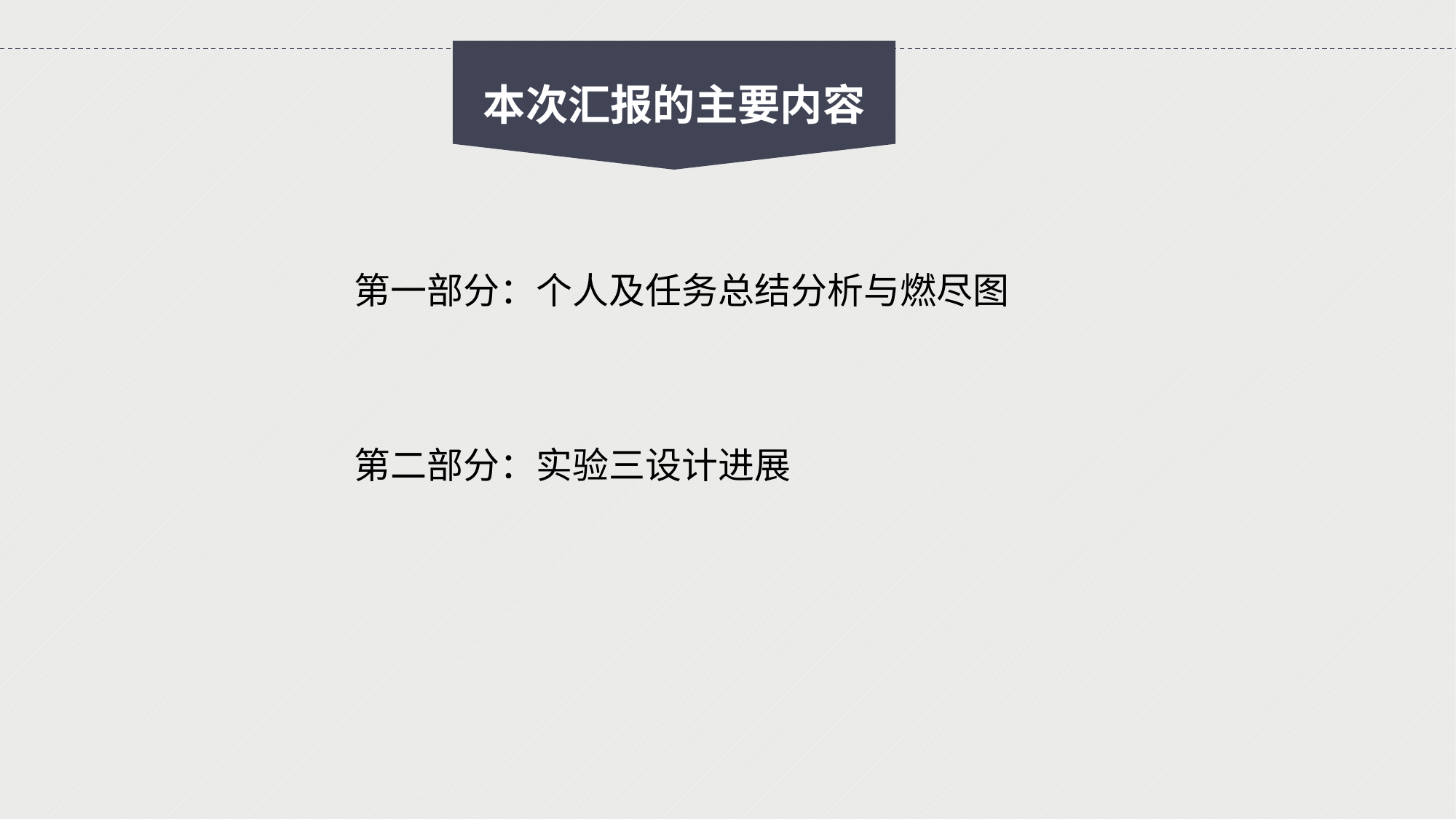

本次汇报的主要内容
第一部分：个人及任务总结分析与燃尽图

第二部分：实验三设计进展